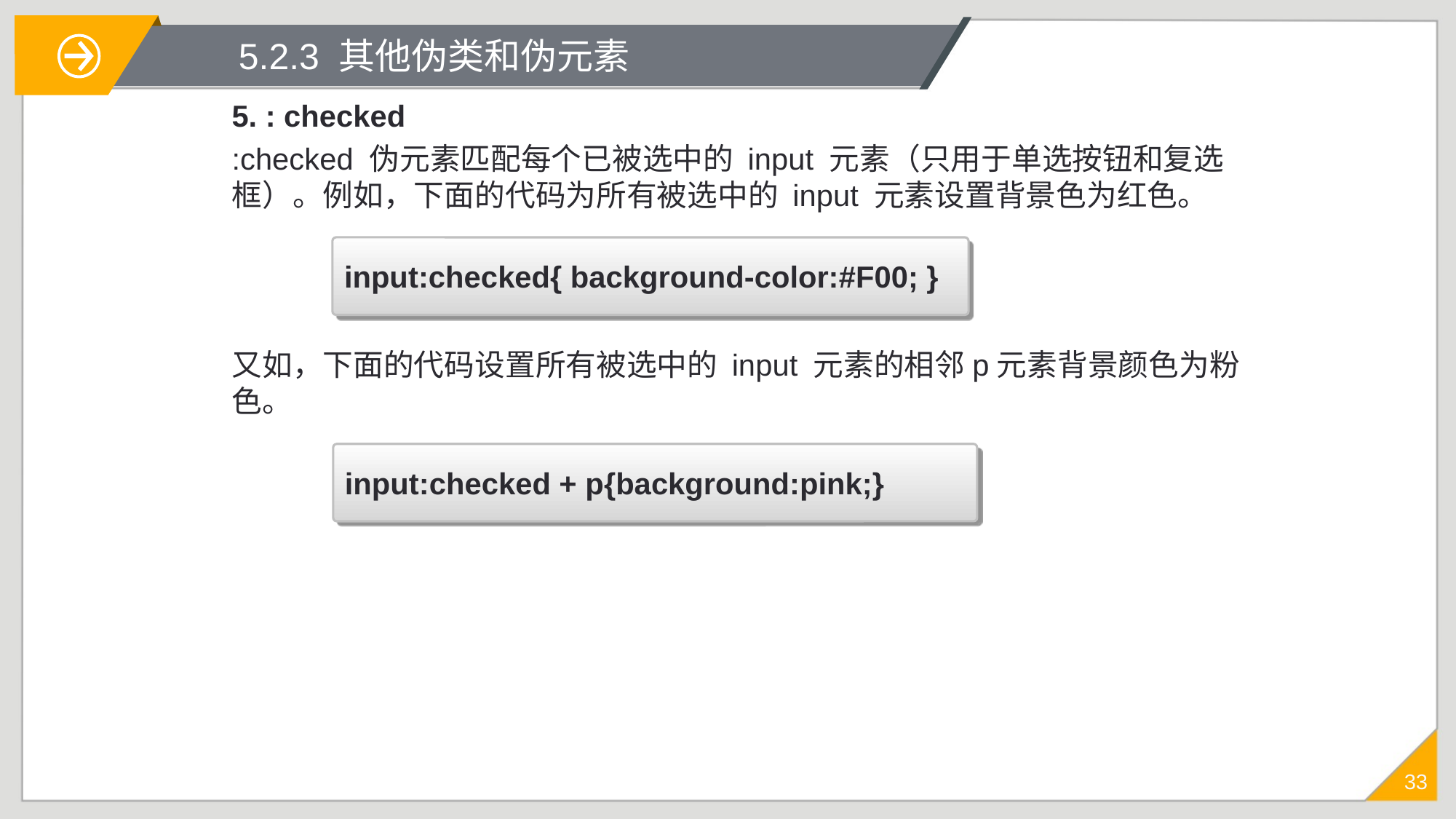

# 5.2.3 其他伪类和伪元素
5. : checked
:checked 伪元素匹配每个已被选中的 input 元素（只用于单选按钮和复选框）。例如，下面的代码为所有被选中的 input 元素设置背景色为红色。

又如，下面的代码设置所有被选中的 input 元素的相邻p元素背景颜色为粉色。

input:checked{ background-color:#F00; }
input:checked + p{background:pink;}